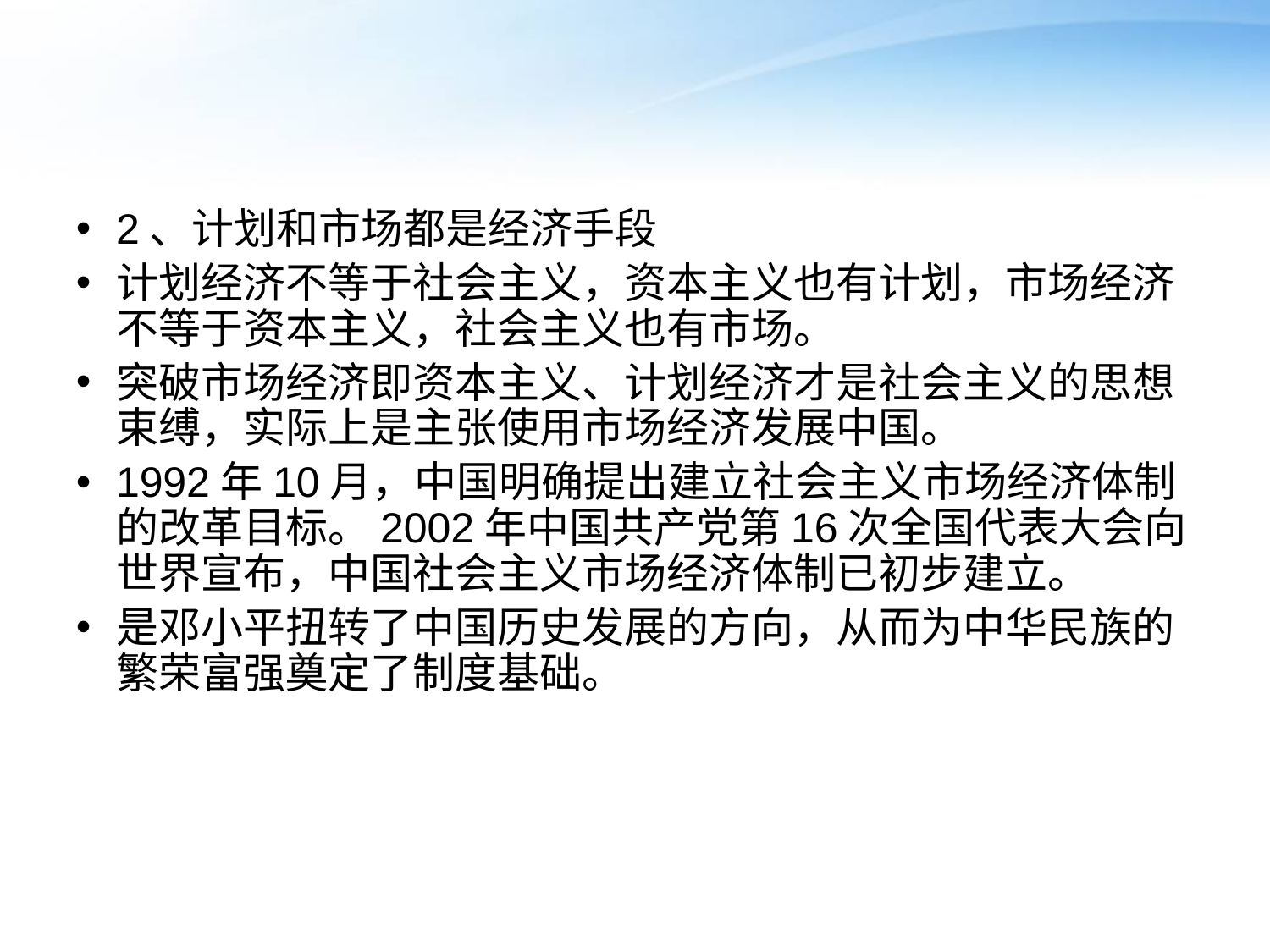

#
2、计划和市场都是经济手段
计划经济不等于社会主义，资本主义也有计划，市场经济不等于资本主义，社会主义也有市场。
突破市场经济即资本主义、计划经济才是社会主义的思想束缚，实际上是主张使用市场经济发展中国。
1992年10月，中国明确提出建立社会主义市场经济体制的改革目标。2002年中国共产党第16次全国代表大会向世界宣布，中国社会主义市场经济体制已初步建立。
是邓小平扭转了中国历史发展的方向，从而为中华民族的繁荣富强奠定了制度基础。